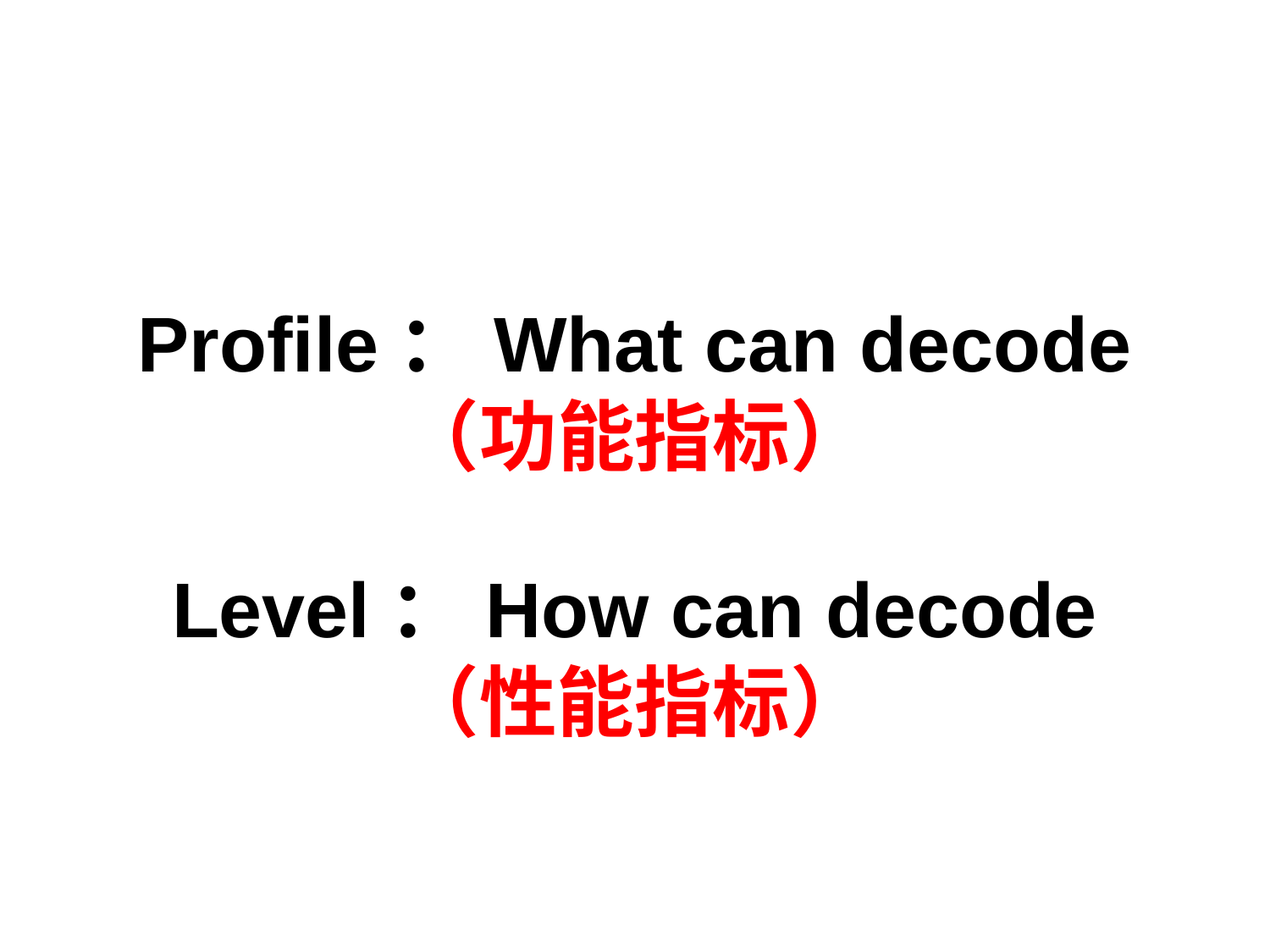

# Profile：What can decode （功能指标）
Level：How can decode
（性能指标）